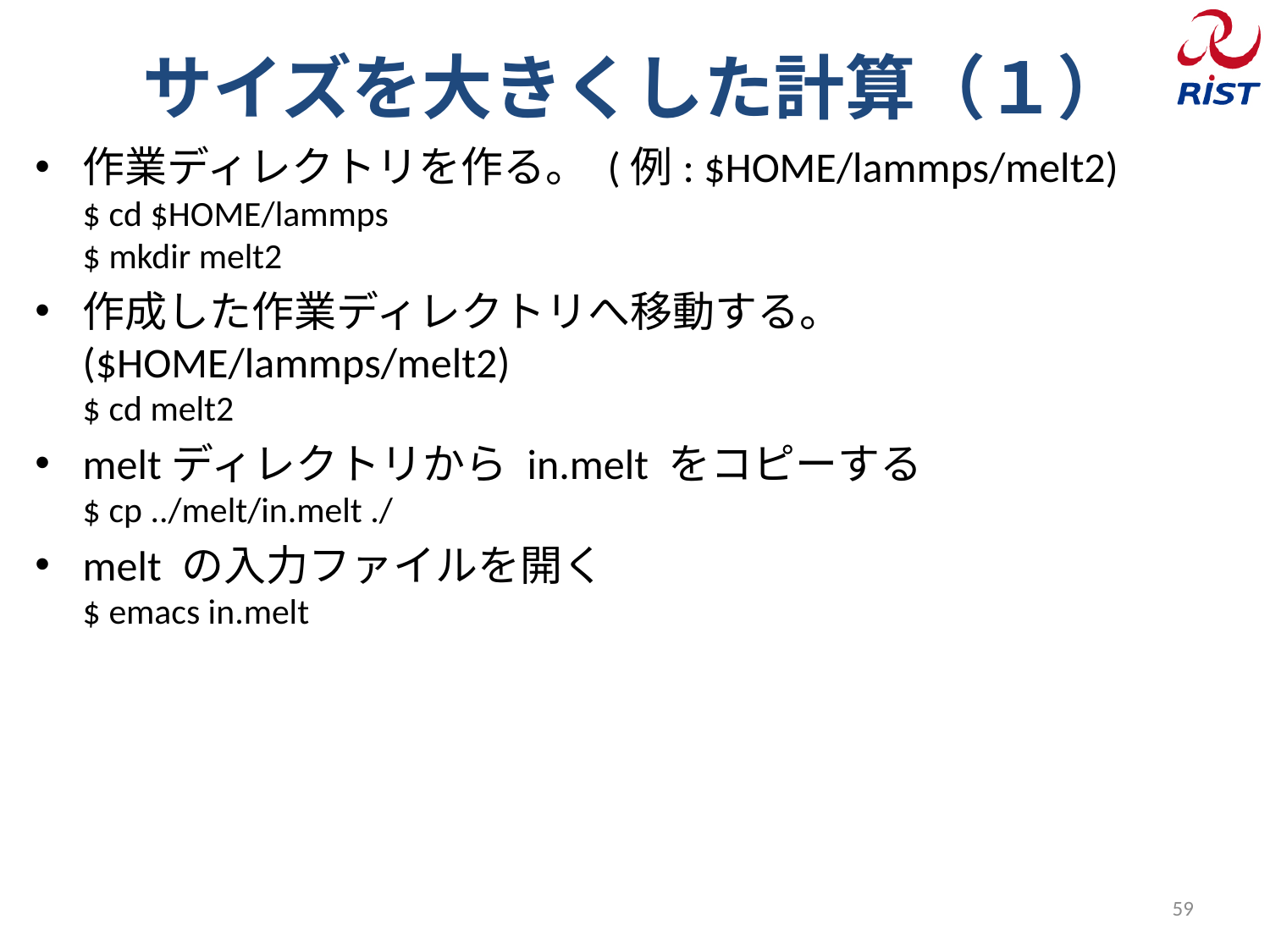

# サイズを大きくした計算（１）
作業ディレクトリを作る。 (例: $HOME/lammps/melt2)
$ cd $HOME/lammps
$ mkdir melt2
作成した作業ディレクトリへ移動する。 ($HOME/lammps/melt2)
$ cd melt2
meltディレクトリから in.melt をコピーする
$ cp ../melt/in.melt ./
melt の入力ファイルを開く
$ emacs in.melt
59